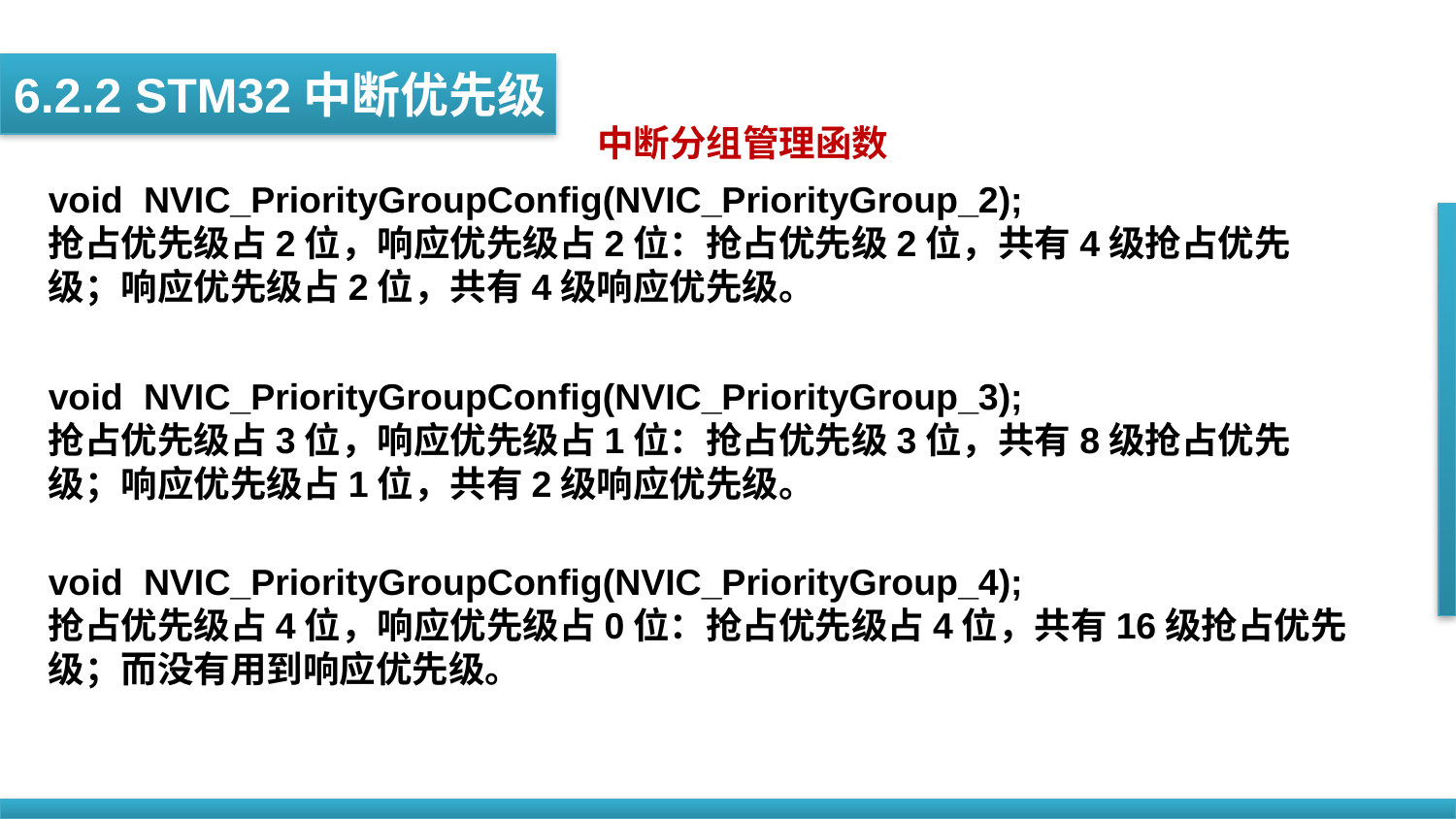

6.2.2 STM32中断优先级
中断分组管理函数
void  NVIC_PriorityGroupConfig(NVIC_PriorityGroup_2);
抢占优先级占2位，响应优先级占2位：抢占优先级2位，共有4级抢占优先级；响应优先级占2位，共有4级响应优先级。

void  NVIC_PriorityGroupConfig(NVIC_PriorityGroup_3);
抢占优先级占3位，响应优先级占1位：抢占优先级3位，共有8级抢占优先级；响应优先级占1位，共有2级响应优先级。

void  NVIC_PriorityGroupConfig(NVIC_PriorityGroup_4);
抢占优先级占4位，响应优先级占0位：抢占优先级占4位，共有16级抢占优先级；而没有用到响应优先级。